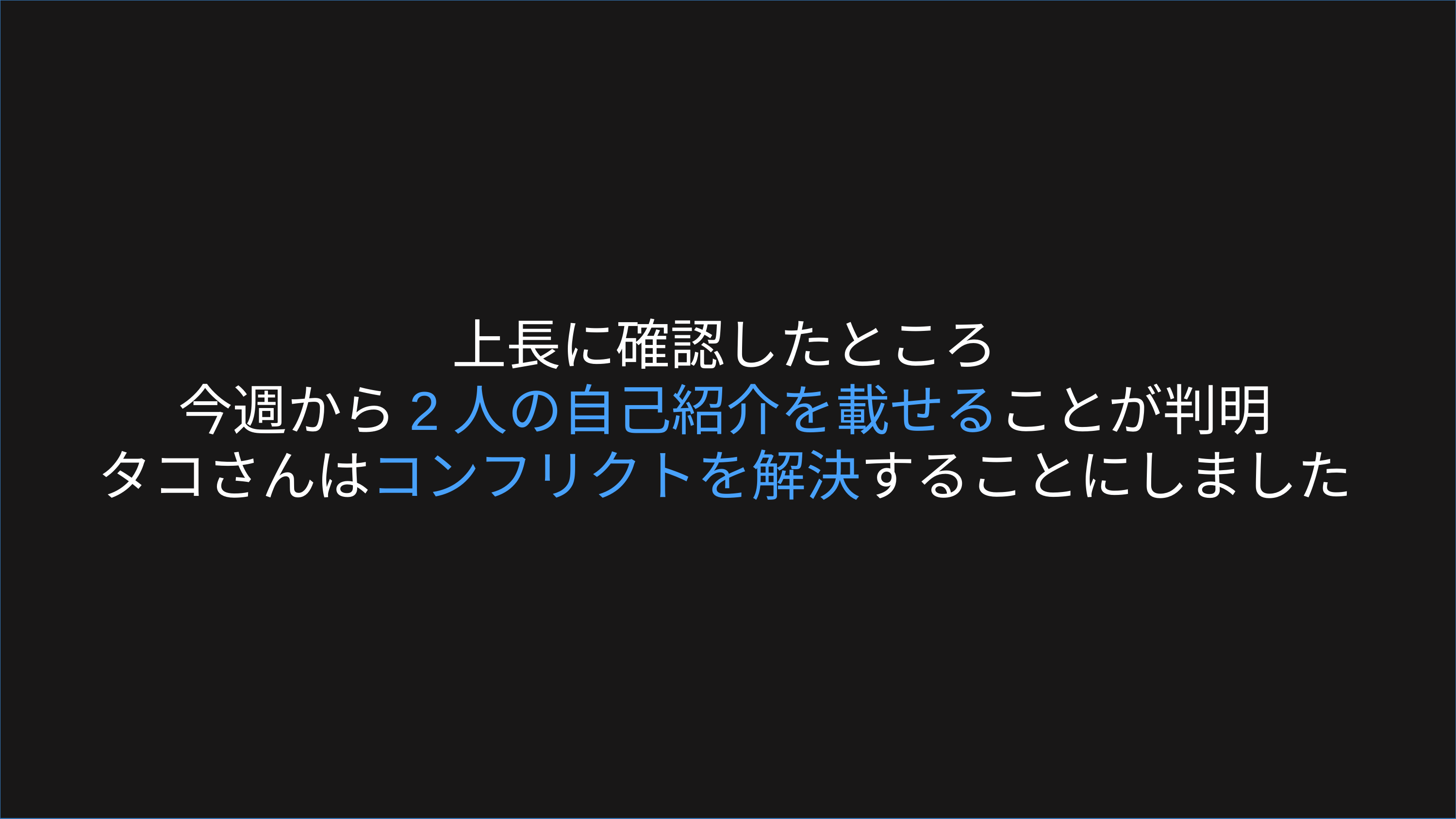

上長に確認したところ
今週から2人の自己紹介を載せることが判明
タコさんはコンフリクトを解決することにしました